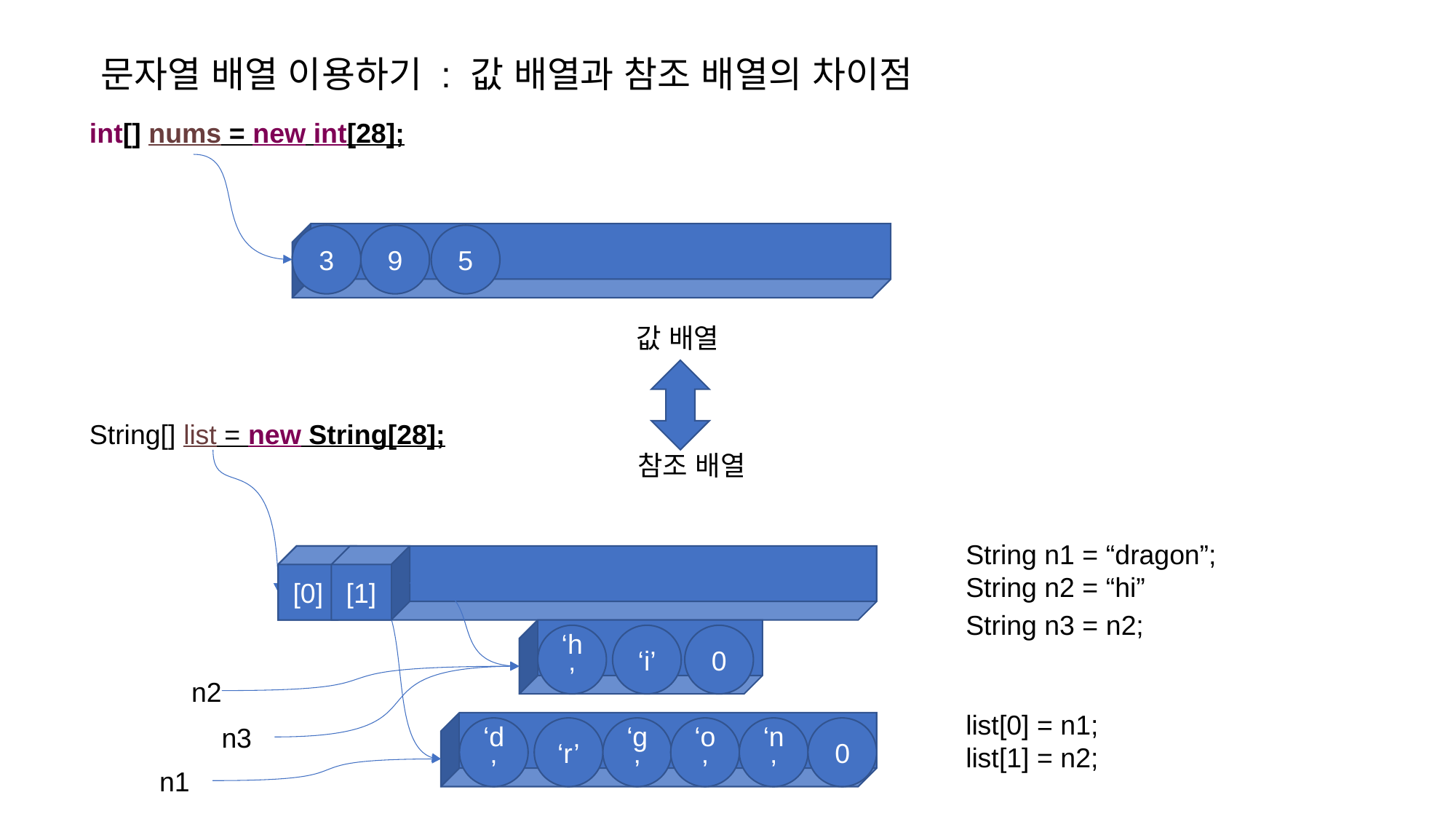

문자열 배열 이용하기 : 값 배열과 참조 배열의 차이점
int[] nums = new int[28];

3
9
5
값 배열

String[] list = new String[28];
참조 배열
String n1 = “dragon”;
String n2 = “hi”

[0]
[1]
String n3 = n2;

‘h’
‘i’
0
n2
list[0] = n1;
list[1] = n2;

n3
‘d’
‘r’
‘g’
‘o’
‘n’
0
n1